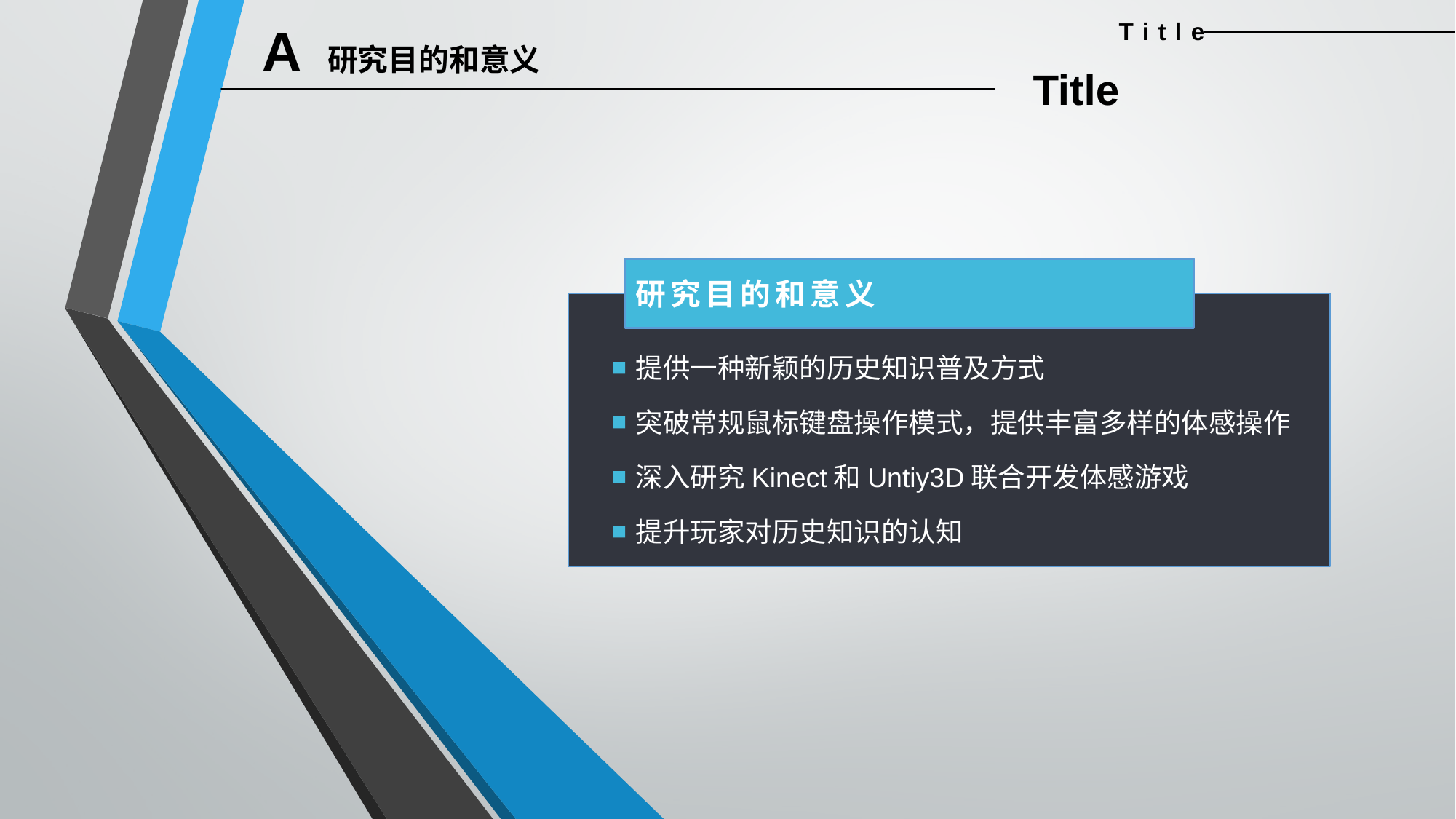

A 研究目的和意义
Title
Title
研究目的和意义

提供一种新颖的历史知识普及方式

突破常规鼠标键盘操作模式，提供丰富多样的体感操作

深入研究Kinect和Untiy3D联合开发体感游戏

提升玩家对历史知识的认知